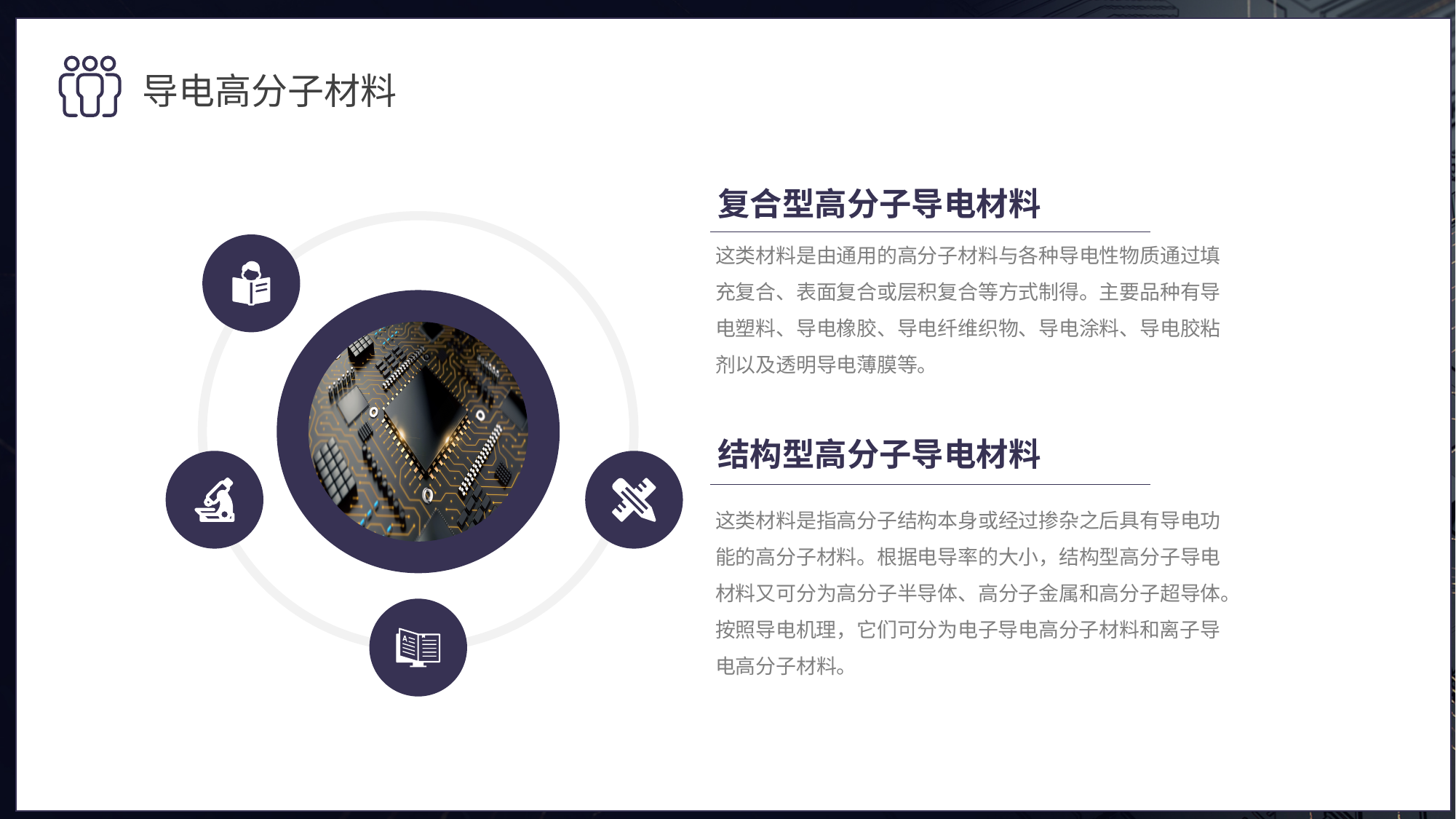

导电高分子材料
复合型高分子导电材料

这类材料是由通用的高分子材料与各种导电性物质通过填充复合、表面复合或层积复合等方式制得。主要品种有导电塑料、导电橡胶、导电纤维织物、导电涂料、导电胶粘剂以及透明导电薄膜等。

结构型高分子导电材料

这类材料是指高分子结构本身或经过掺杂之后具有导电功能的高分子材料。根据电导率的大小，结构型高分子导电材料又可分为高分子半导体、高分子金属和高分子超导体。按照导电机理，它们可分为电子导电高分子材料和离子导电高分子材料。